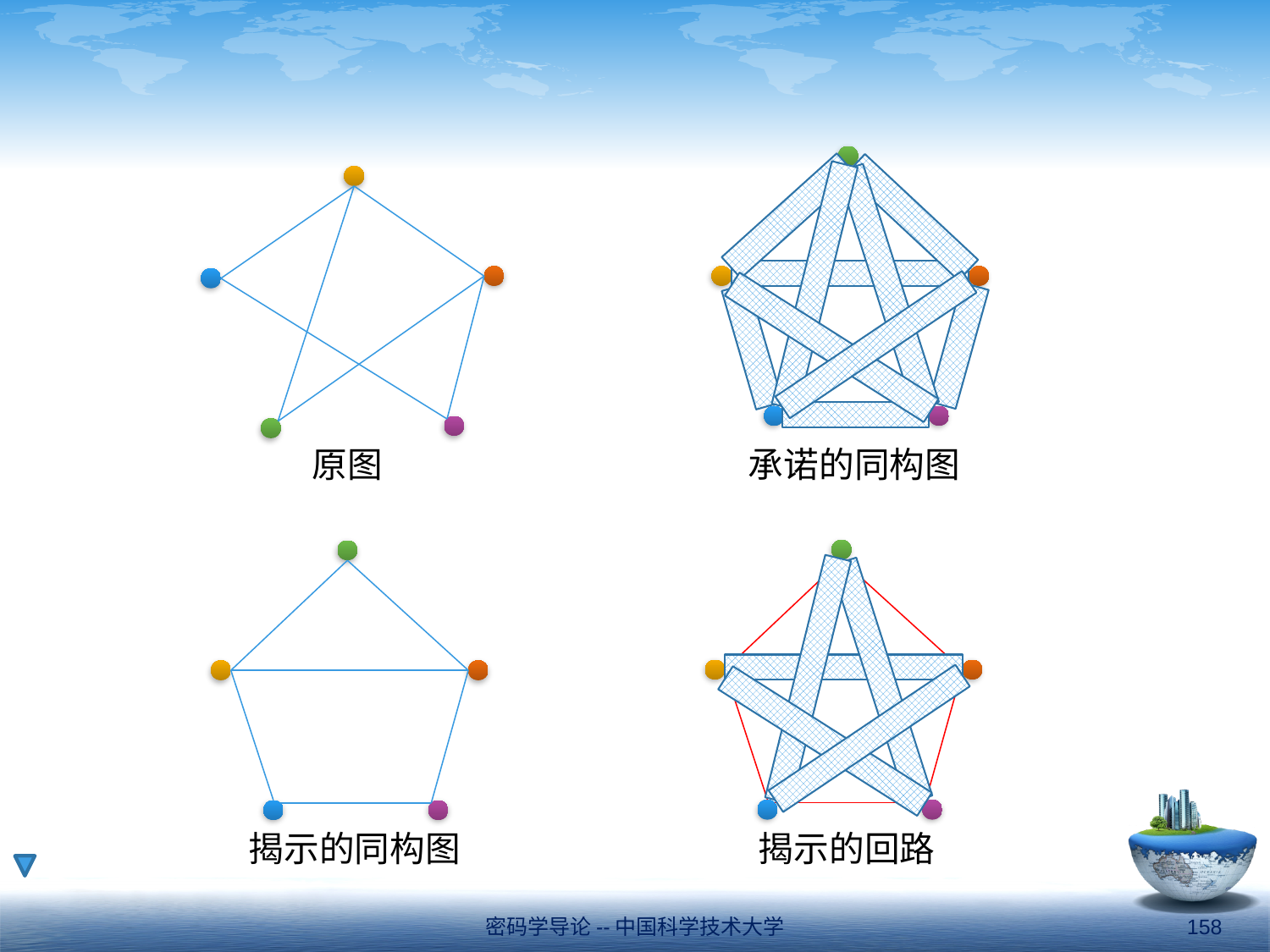

原图
承诺的同构图

揭示的同构图
揭示的回路

密码学导论--中国科学技术大学
158